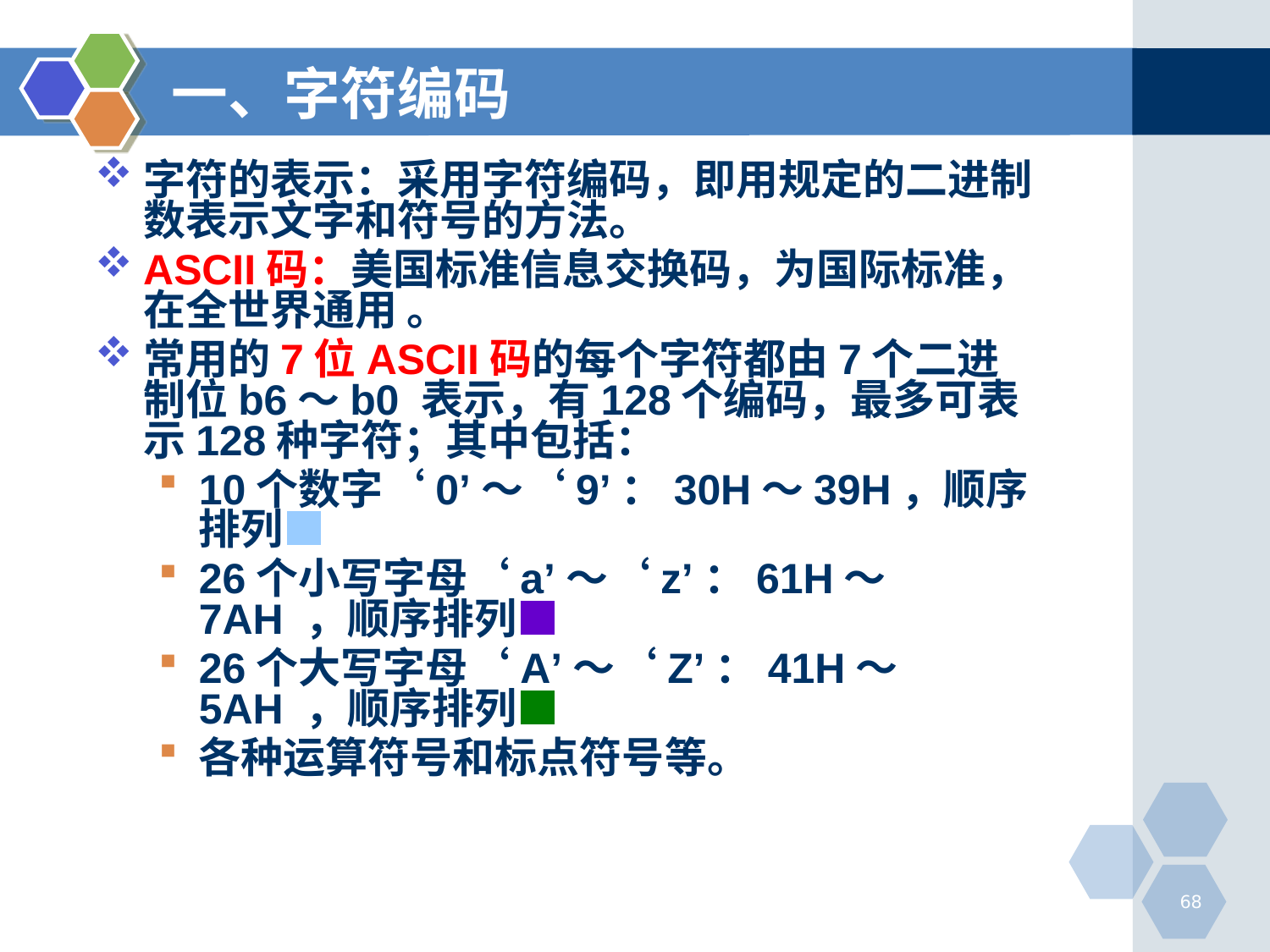

# 一、字符编码
字符的表示：采用字符编码，即用规定的二进制数表示文字和符号的方法。
ASCII码：美国标准信息交换码，为国际标准，在全世界通用 。
常用的7位ASCII码的每个字符都由7个二进制位b6～b0 表示，有128个编码，最多可表示128种字符；其中包括：
10个数字‘0’～‘9’：30H～39H，顺序排列■
26个小写字母‘a’～‘z’：61H～7AH ，顺序排列■
26个大写字母‘A’～‘Z’：41H～5AH ，顺序排列■
各种运算符号和标点符号等。
68